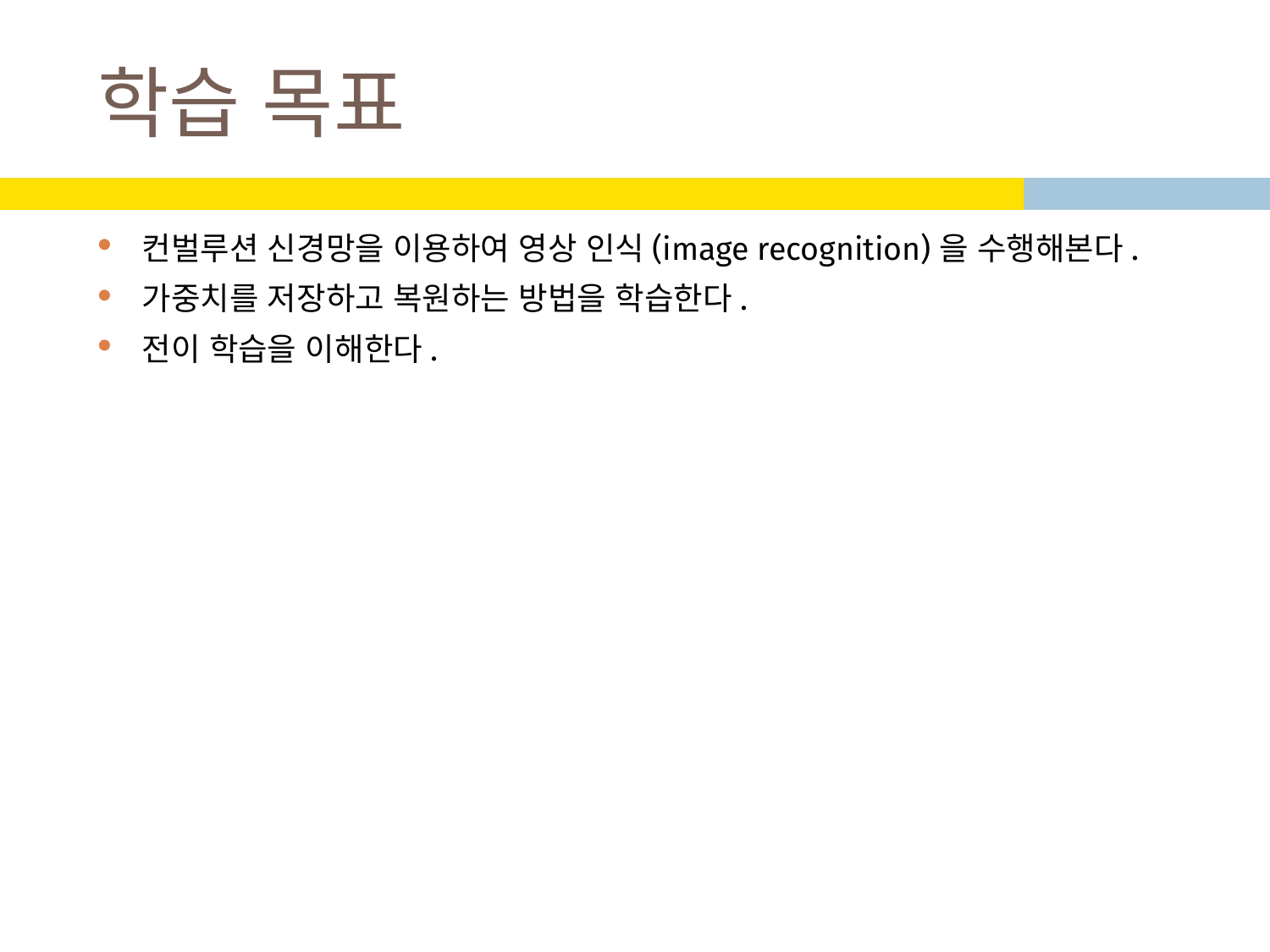

# 학습 목표
컨벌루션 신경망을 이용하여 영상 인식(image recognition)을 수행해본다.
가중치를 저장하고 복원하는 방법을 학습한다.
전이 학습을 이해한다.